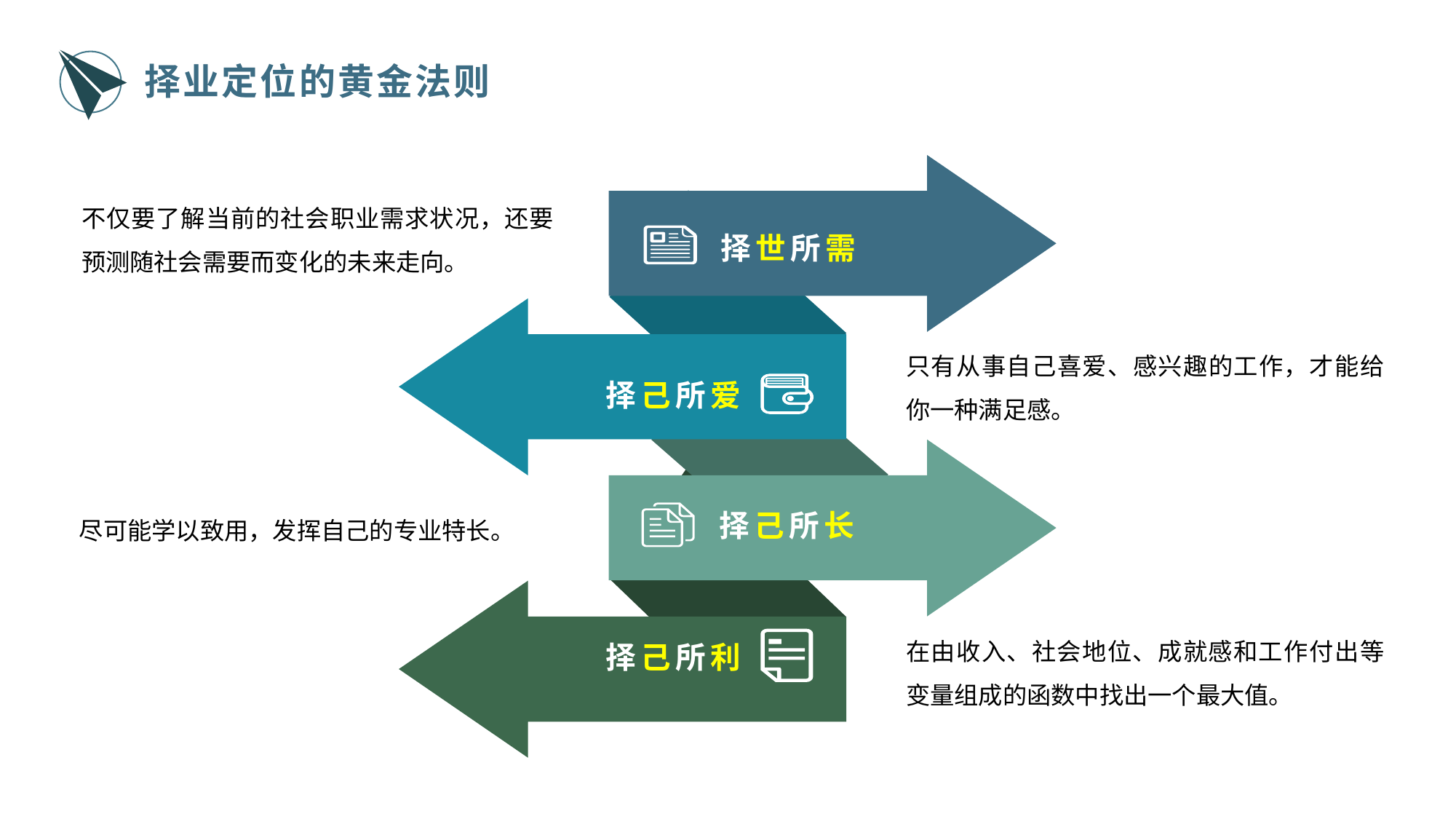

择业定位的黄金法则

不仅要了解当前的社会职业需求状况，还要预测随社会需要而变化的未来走向。
v
择世所需

只有从事自己喜爱、感兴趣的工作，才能给你一种满足感。
v
择己所爱

v
择己所长
尽可能学以致用，发挥自己的专业特长。

在由收入、社会地位、成就感和工作付出等变量组成的函数中找出一个最大值。
择己所利